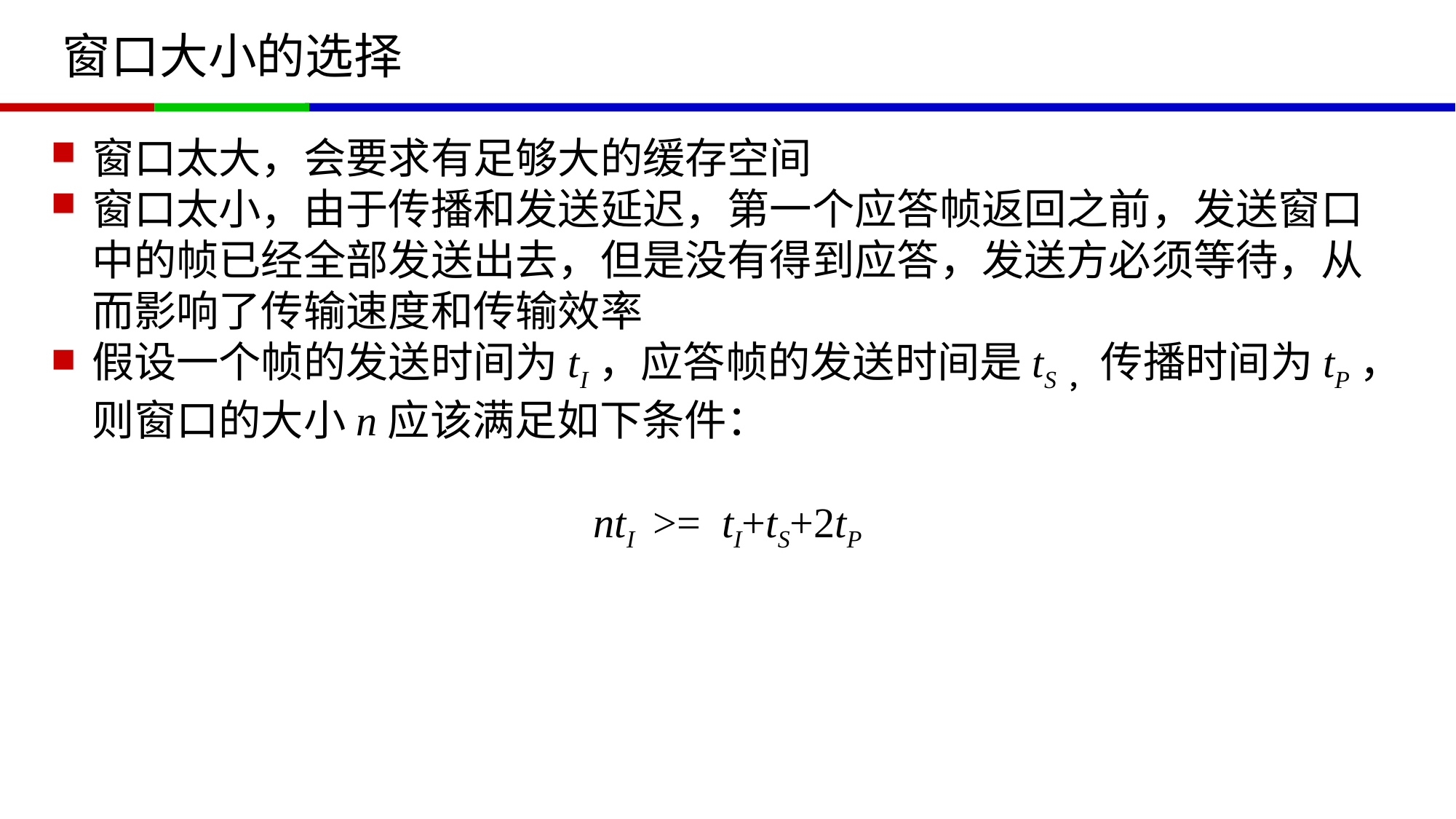

# 窗口大小的选择
窗口太大，会要求有足够大的缓存空间
窗口太小，由于传播和发送延迟，第一个应答帧返回之前，发送窗口中的帧已经全部发送出去，但是没有得到应答，发送方必须等待，从而影响了传输速度和传输效率
假设一个帧的发送时间为tI，应答帧的发送时间是tS， 传播时间为tP，则窗口的大小n应该满足如下条件：

ntI   >=  tI+tS+2tP

85